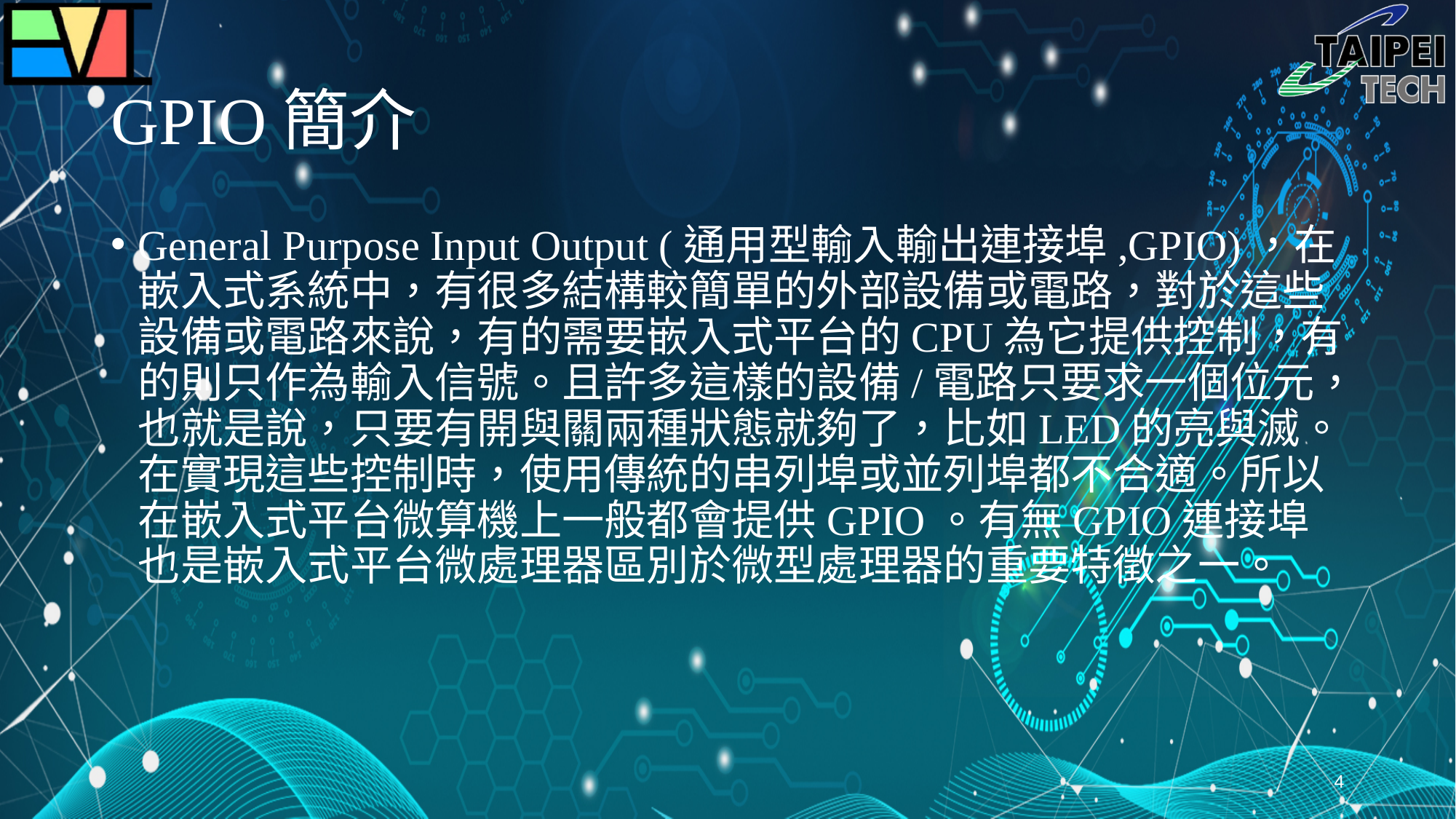

# GPIO簡介
General Purpose Input Output (通用型輸入輸出連接埠,GPIO)，在嵌入式系統中，有很多結構較簡單的外部設備或電路，對於這些設備或電路來說，有的需要嵌入式平台的CPU為它提供控制，有的則只作為輸入信號。且許多這樣的設備/電路只要求一個位元，也就是說，只要有開與關兩種狀態就夠了，比如LED的亮與滅。在實現這些控制時，使用傳統的串列埠或並列埠都不合適。所以在嵌入式平台微算機上一般都會提供GPIO。有無GPIO連接埠也是嵌入式平台微處理器區別於微型處理器的重要特徵之一。

4